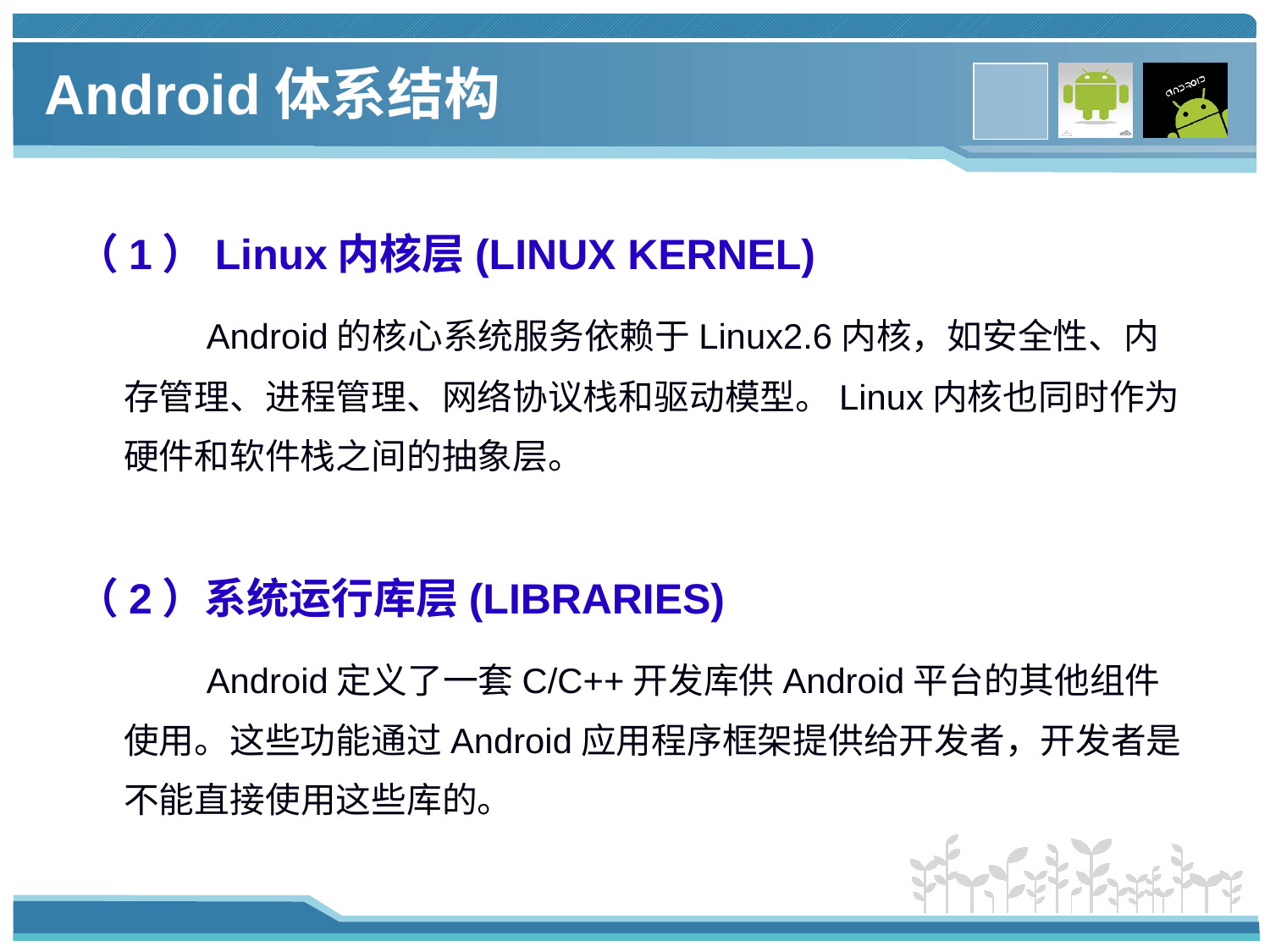

# Android体系结构
（1）Linux内核层(LINUX KERNEL)
           Android的核心系统服务依赖于Linux2.6内核，如安全性、内存管理、进程管理、网络协议栈和驱动模型。Linux内核也同时作为硬件和软件栈之间的抽象层。

（2）系统运行库层(LIBRARIES)
           Android定义了一套C/C++开发库供Android平台的其他组件使用。这些功能通过Android应用程序框架提供给开发者，开发者是不能直接使用这些库的。